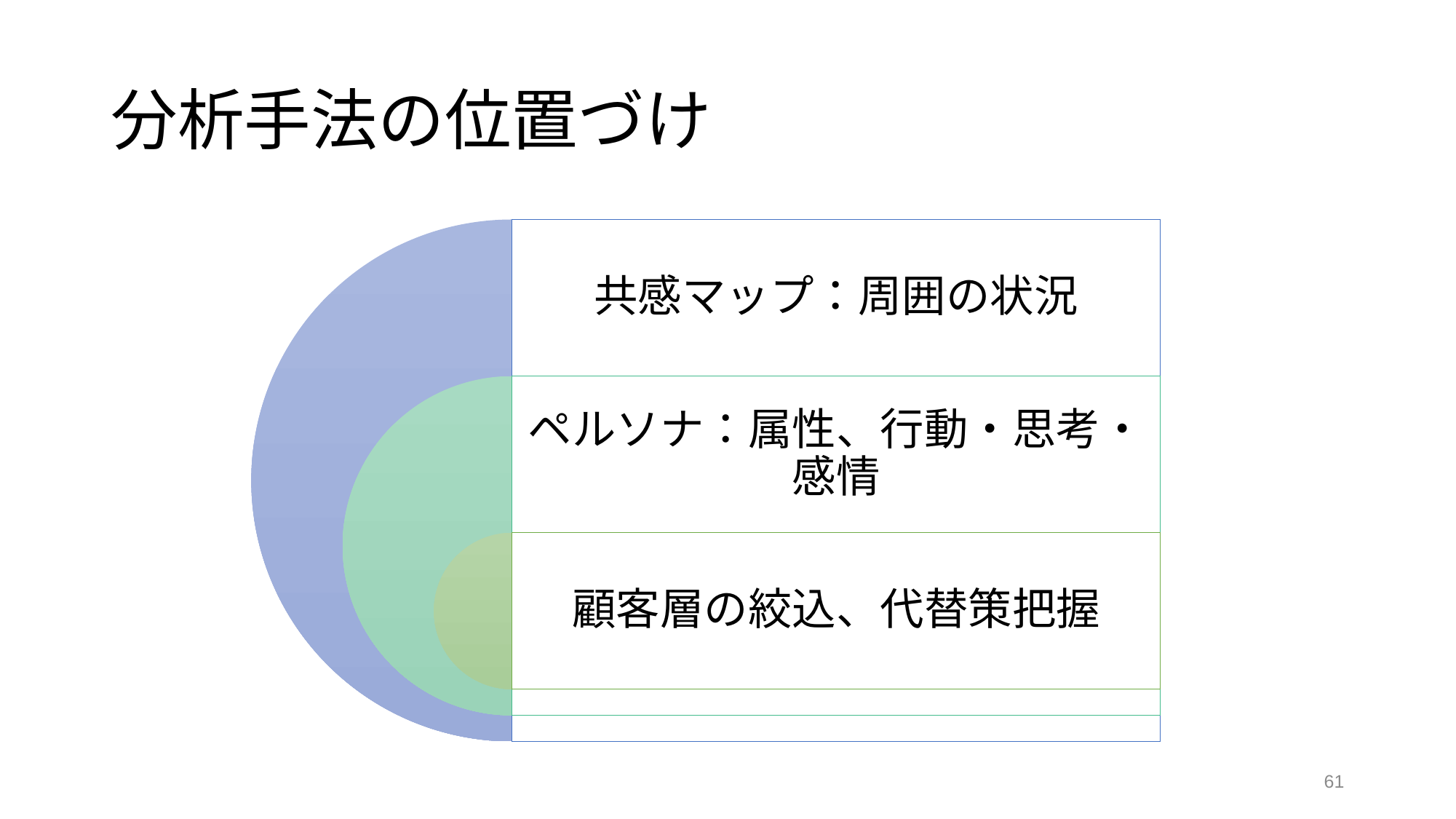

# 分析手法の位置づけ
共感マップ：周囲の状況
ペルソナ：属性、行動・思考・感情
顧客層の絞込、代替策把握
61